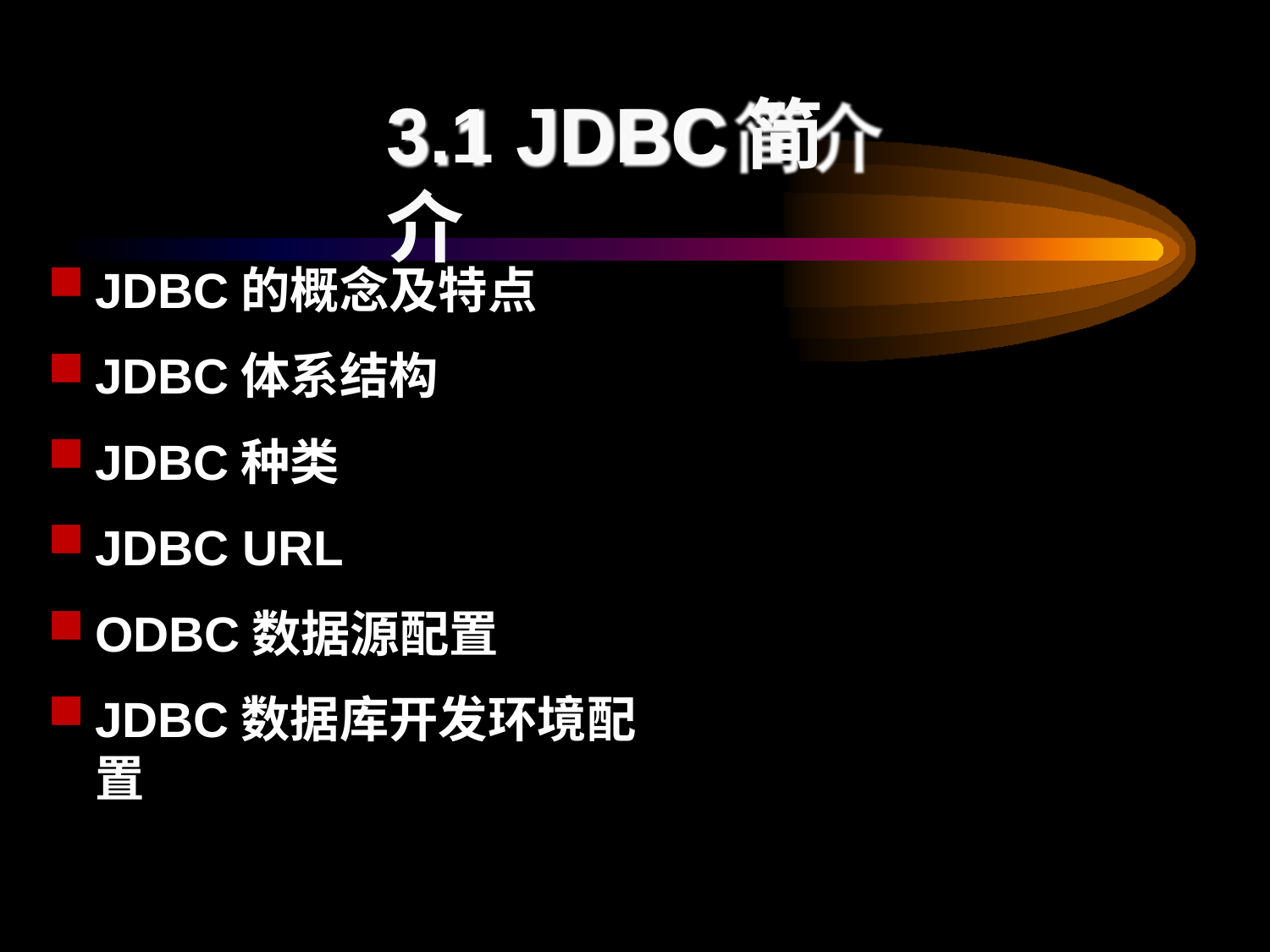

# 3.1 JDBC简介

JDBC的概念及特点
JDBC体系结构
JDBC种类
JDBC URL
ODBC数据源配置
JDBC数据库开发环境配置